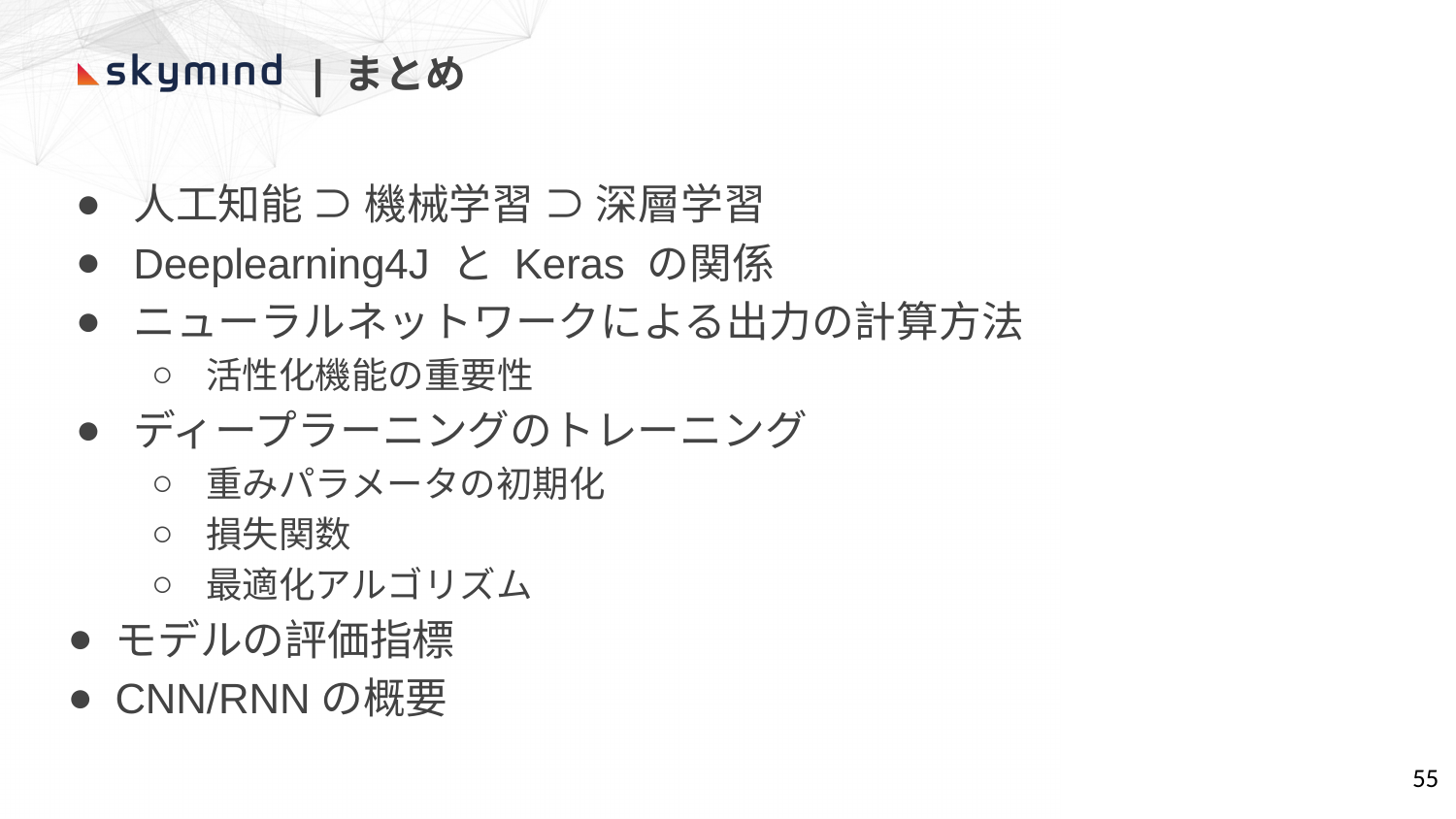

| まとめ
人工知能 ⊃ 機械学習 ⊃ 深層学習
Deeplearning4J と Keras の関係
ニューラルネットワークによる出力の計算方法
活性化機能の重要性
ディープラーニングのトレーニング
重みパラメータの初期化
損失関数
最適化アルゴリズム
モデルの評価指標
CNN/RNNの概要
55